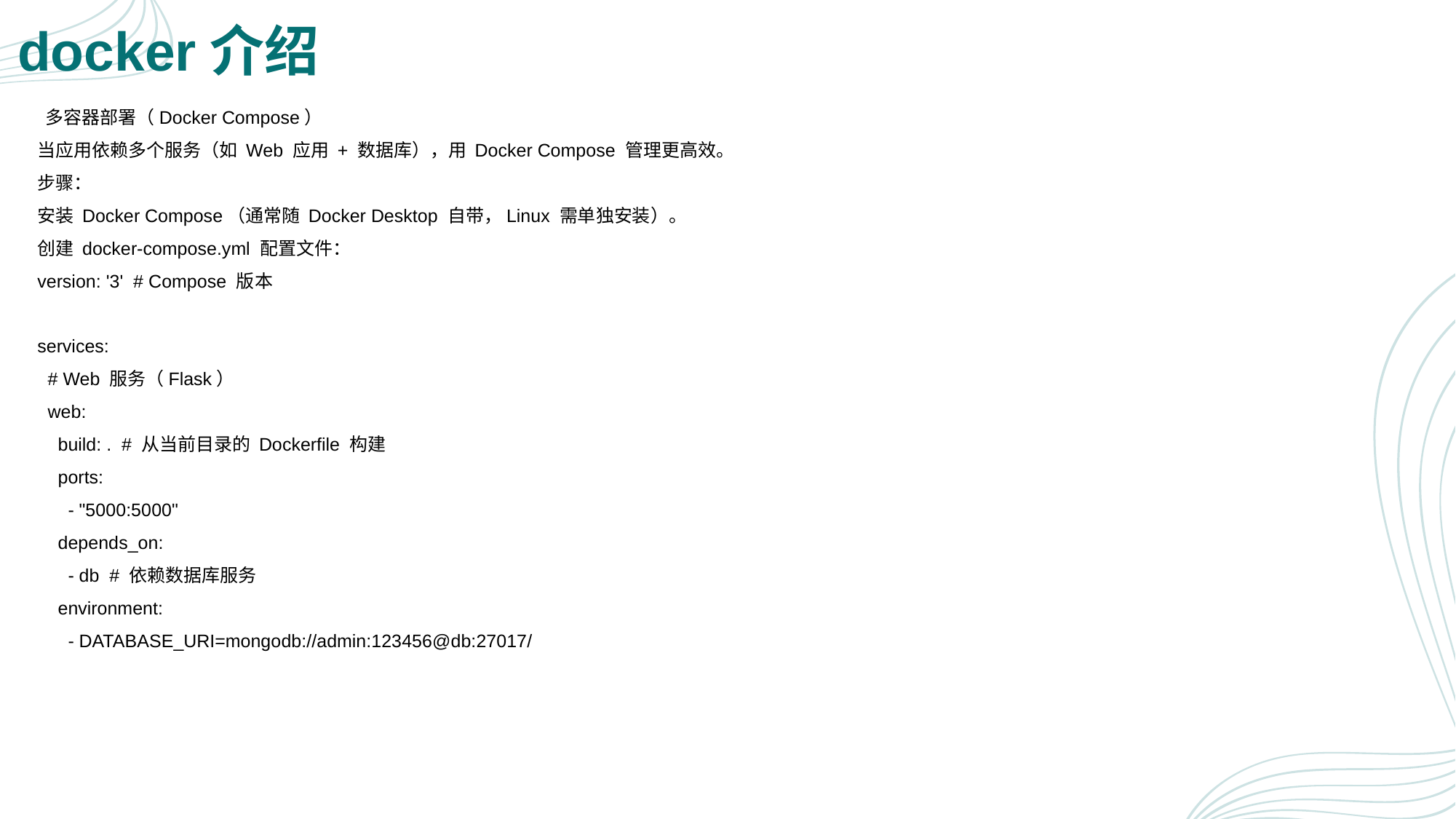

# docker介绍
 多容器部署（Docker Compose）
当应用依赖多个服务（如 Web 应用 + 数据库），用 Docker Compose 管理更高效。
步骤：
安装 Docker Compose（通常随 Docker Desktop 自带，Linux 需单独安装）。
创建 docker-compose.yml 配置文件：
version: '3'  # Compose 版本

services:
  # Web 服务（Flask）
  web:
    build: .  # 从当前目录的 Dockerfile 构建
    ports:
      - "5000:5000"
    depends_on:
      - db  # 依赖数据库服务
    environment:
      - DATABASE_URI=mongodb://admin:123456@db:27017/